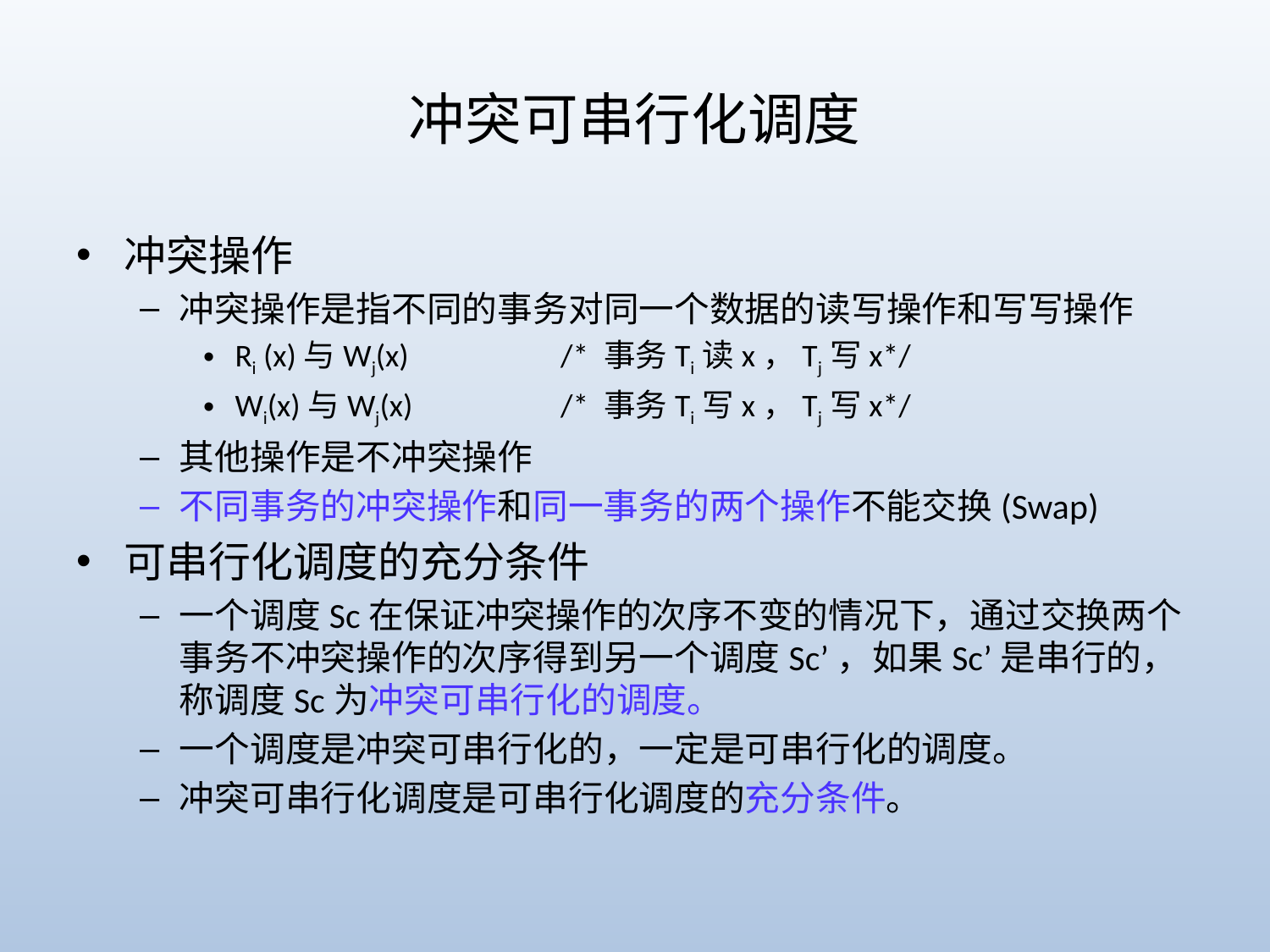

# 冲突可串行化调度
冲突操作
冲突操作是指不同的事务对同一个数据的读写操作和写写操作
Ri (x)与Wj(x)	          /* 事务Ti读x，Tj写x*/
Wi(x)与Wj(x)	          /* 事务Ti写x，Tj写x*/
其他操作是不冲突操作
不同事务的冲突操作和同一事务的两个操作不能交换(Swap)
可串行化调度的充分条件
一个调度Sc在保证冲突操作的次序不变的情况下，通过交换两个事务不冲突操作的次序得到另一个调度Sc’，如果Sc’是串行的，称调度Sc为冲突可串行化的调度。
一个调度是冲突可串行化的，一定是可串行化的调度。
冲突可串行化调度是可串行化调度的充分条件。